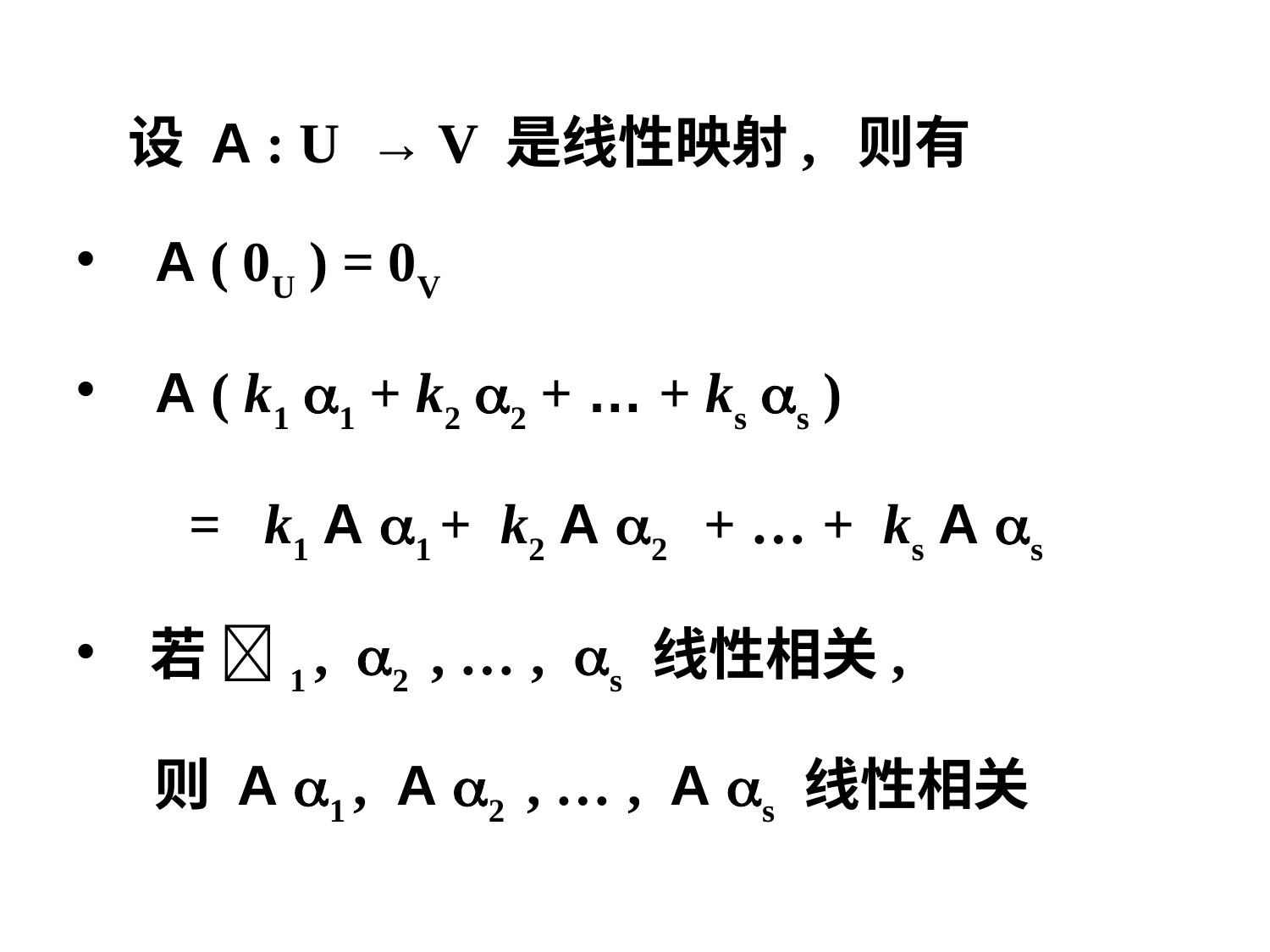

设 A : U  → V 是线性映射,  则有
  A ( 0U ) = 0V
  A ( k1 α1 + k2 α2 + … + ks αs )
        =   k1 A α1 +  k2 A α2   + … +  ks A αs
 若 α1 ,  α2  , … ,  αs  线性相关,
     则 A α1 ,  A α2  , … ,  A αs 线性相关